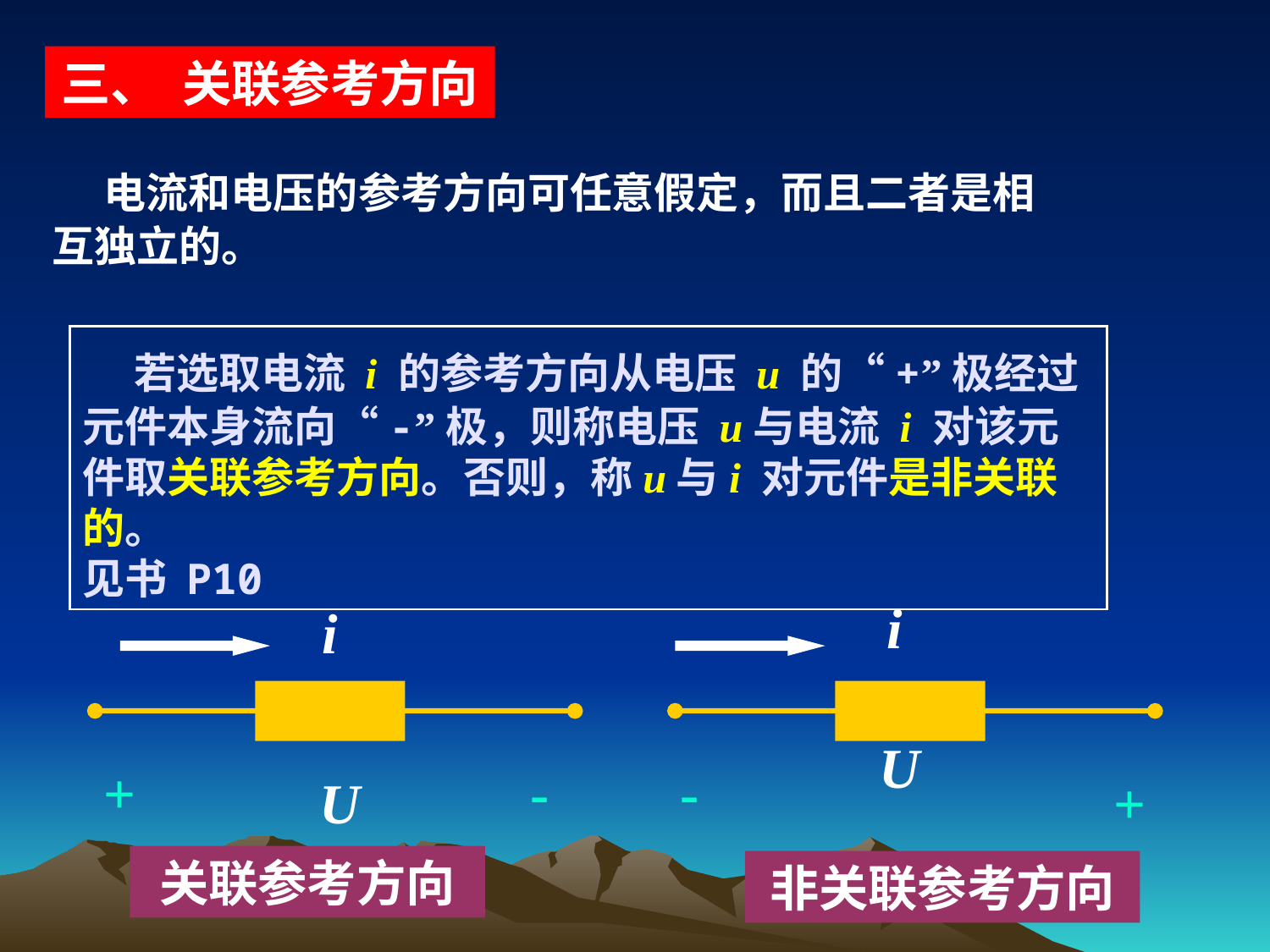

三、  关联参考方向
   电流和电压的参考方向可任意假定，而且二者是相互独立的。
   若选取电流 i 的参考方向从电压 u 的“+”极经过元件本身流向“-”极，则称电压 u与电流 i 对该元件取关联参考方向。否则，称u与i 对元件是非关联的。
见书 P10
i
i

U
+
-
-
U
+
关联参考方向
非关联参考方向